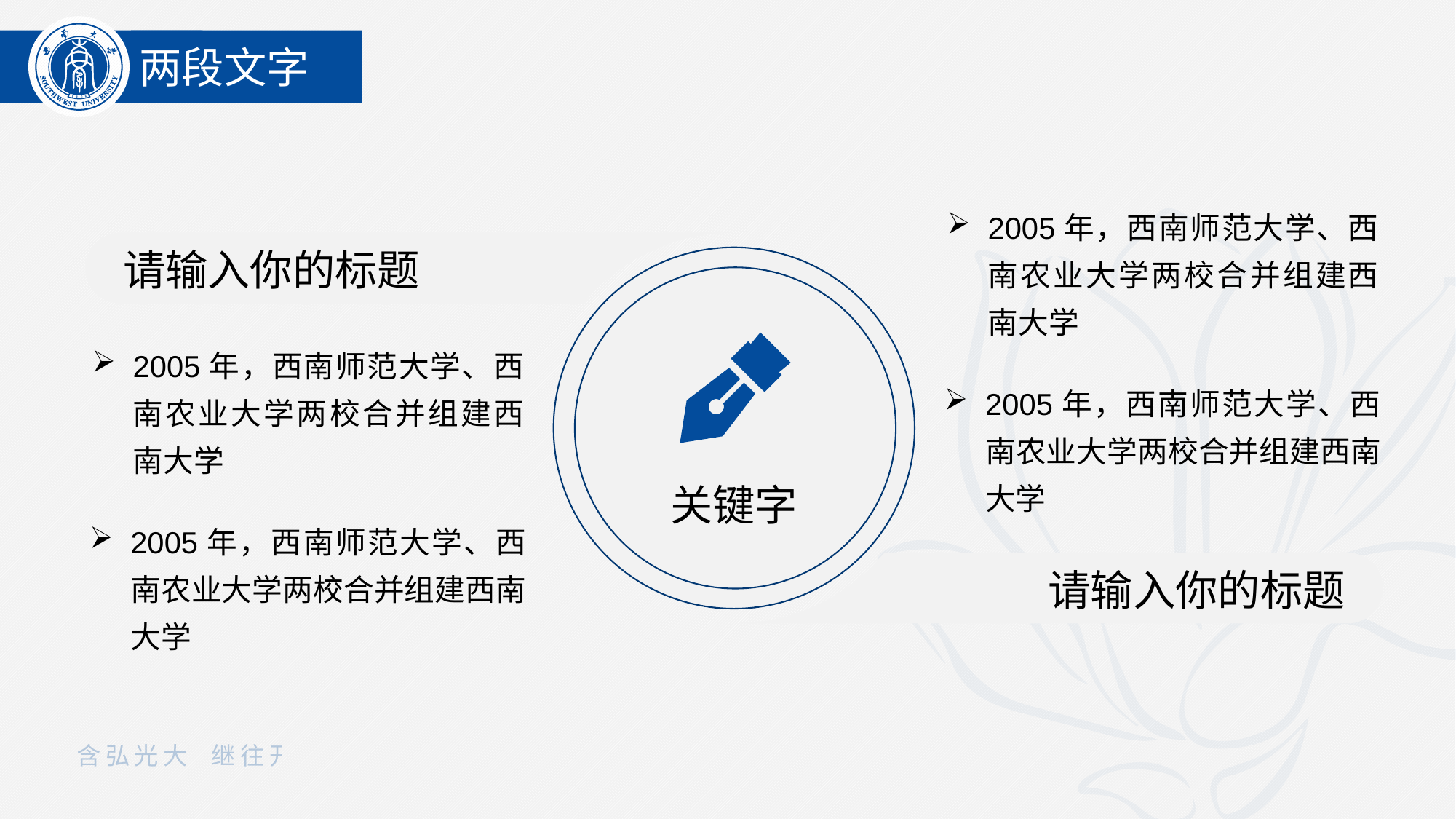

两段文字
2005年，西南师范大学、西南农业大学两校合并组建西南大学

请输入你的标题

2005年，西南师范大学、西南农业大学两校合并组建西南大学

2005年，西南师范大学、西南农业大学两校合并组建西南大学
关键字
2005年，西南师范大学、西南农业大学两校合并组建西南大学

请输入你的标题